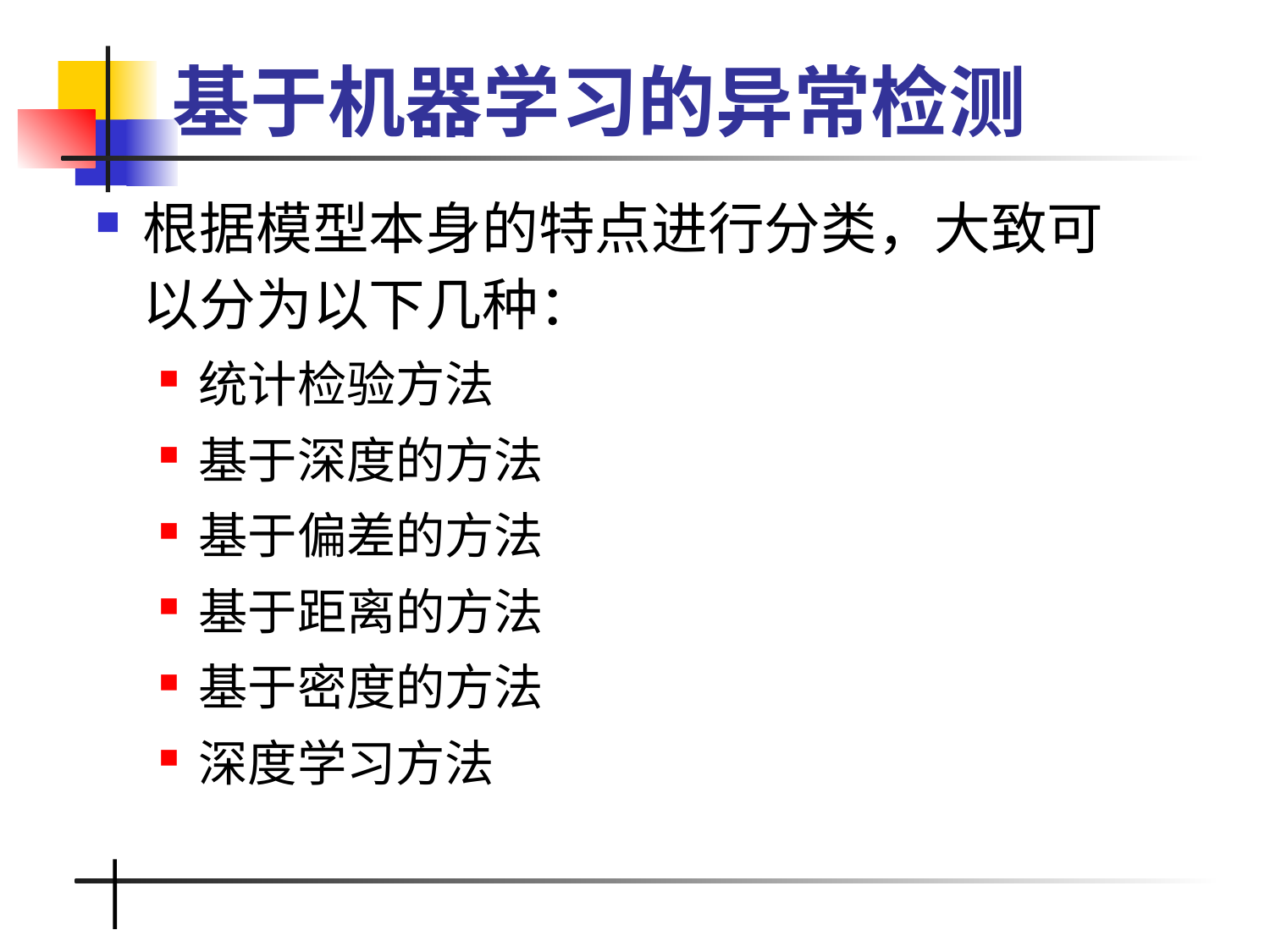

# 基于机器学习的异常检测
根据模型本身的特点进行分类，大致可以分为以下几种：
统计检验方法
基于深度的方法
基于偏差的方法
基于距离的方法
基于密度的方法
深度学习方法